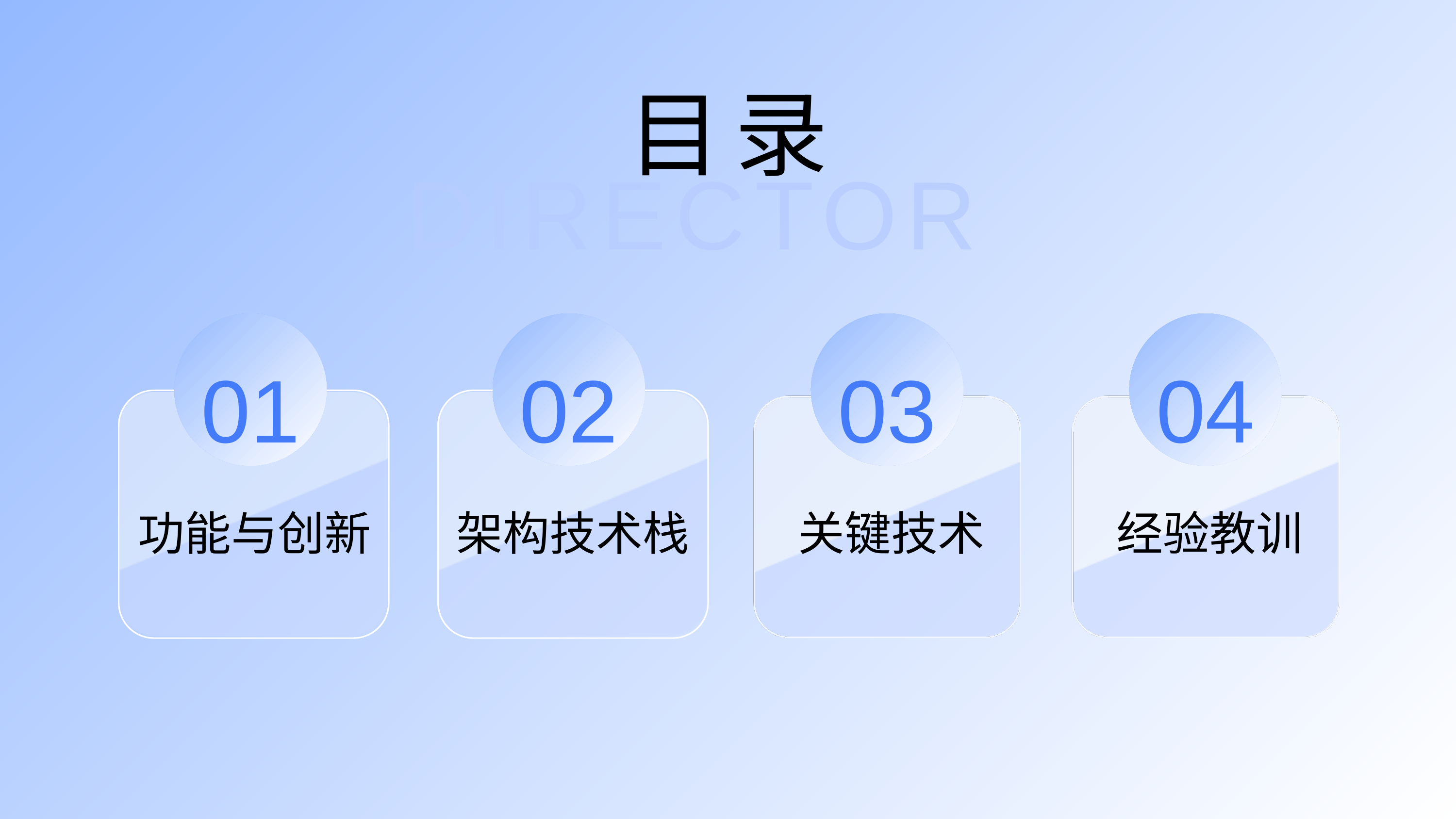

目录
DIRECTORY

01
02
03
04

功能与创新
架构技术栈
关键技术
经验教训